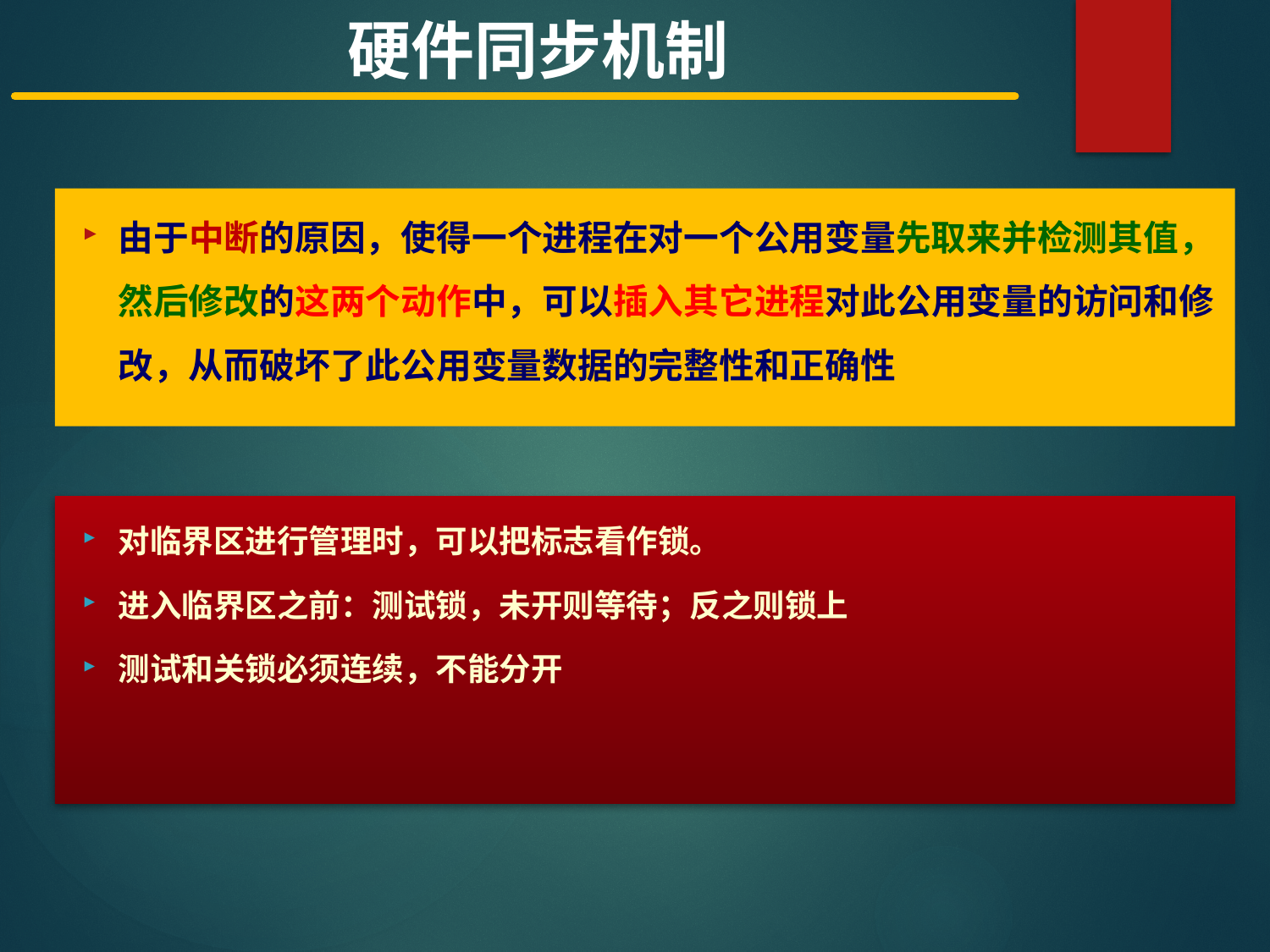

硬件同步机制
由于中断的原因，使得一个进程在对一个公用变量先取来并检测其值，然后修改的这两个动作中，可以插入其它进程对此公用变量的访问和修改，从而破坏了此公用变量数据的完整性和正确性

对临界区进行管理时，可以把标志看作锁。
进入临界区之前：测试锁，未开则等待；反之则锁上
测试和关锁必须连续，不能分开